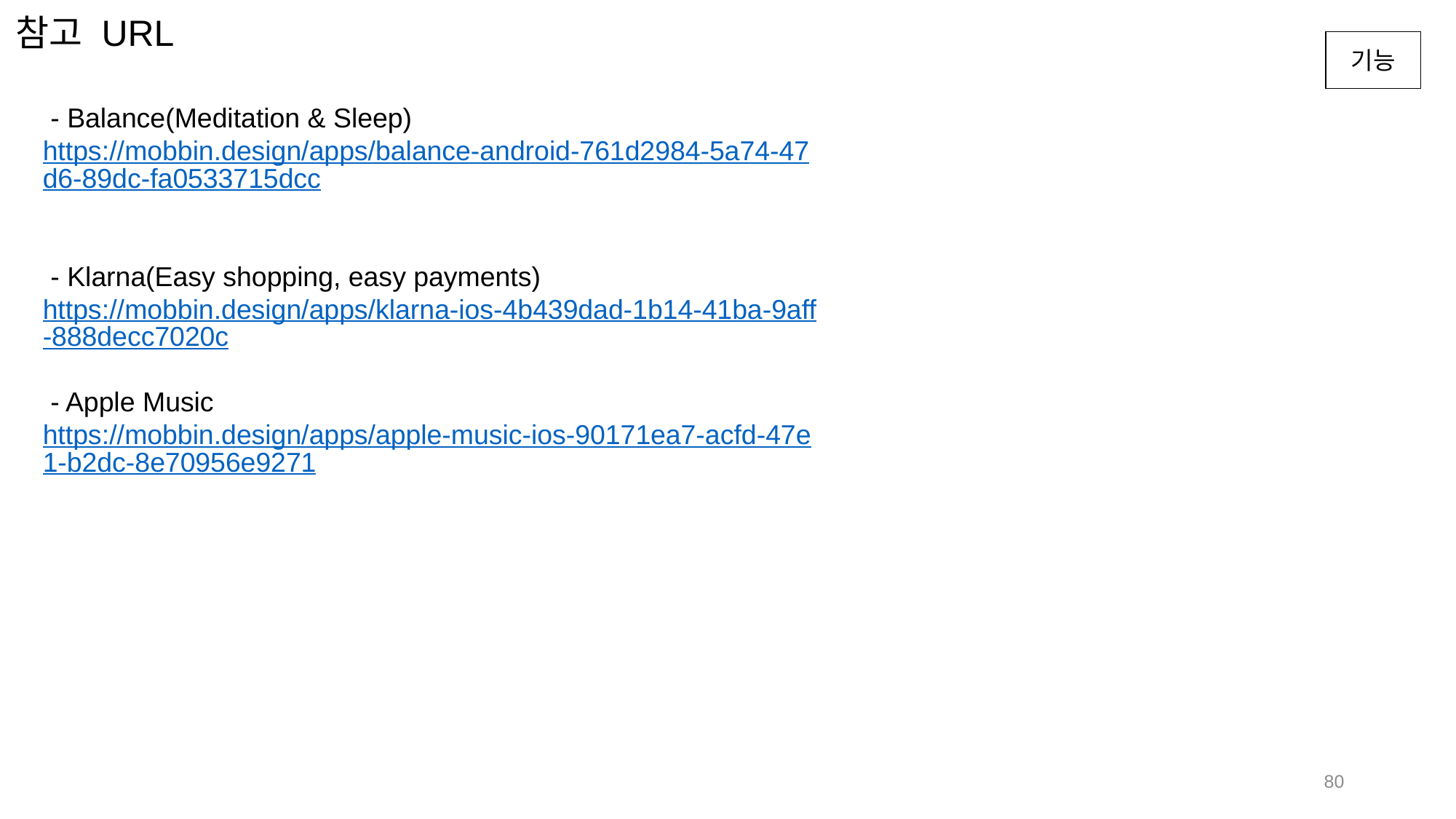

# 참고 URL
 - Balance(Meditation & Sleep)
https://mobbin.design/apps/balance-android-761d2984-5a74-47d6-89dc-fa0533715dcc

 - Klarna(Easy shopping, easy payments)
https://mobbin.design/apps/klarna-ios-4b439dad-1b14-41ba-9aff-888decc7020c

 - Apple Music
https://mobbin.design/apps/apple-music-ios-90171ea7-acfd-47e1-b2dc-8e70956e9271

80